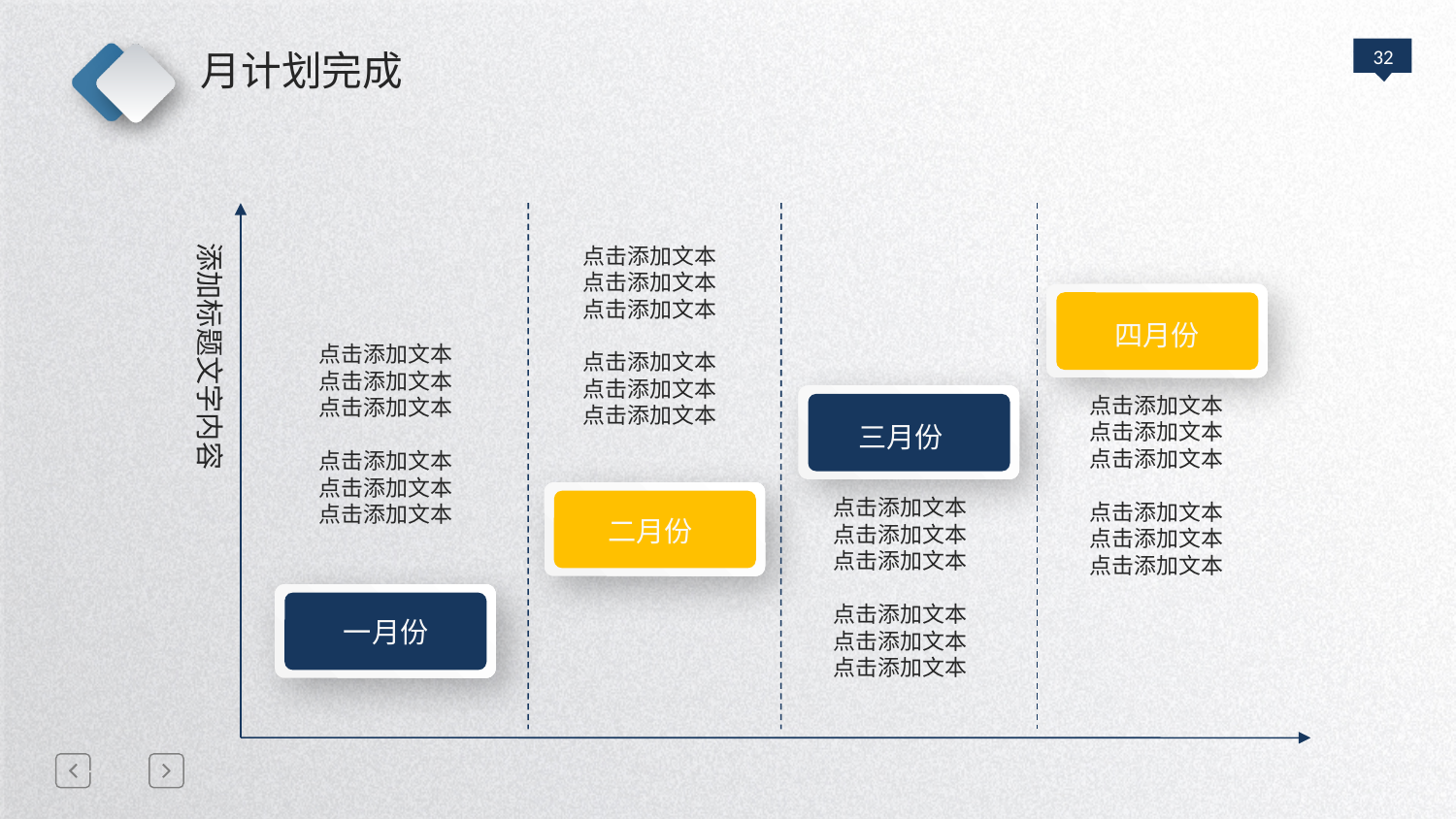

月计划完成
点击添加文本
点击添加文本
点击添加文本
点击添加文本
点击添加文本
点击添加文本
添加标题文字内容

四月份
点击添加文本
点击添加文本
点击添加文本
点击添加文本
点击添加文本
点击添加文本
点击添加文本
点击添加文本
点击添加文本
点击添加文本
点击添加文本
点击添加文本

三月份

二月份
点击添加文本
点击添加文本
点击添加文本
点击添加文本
点击添加文本
点击添加文本

一月份
延迟符